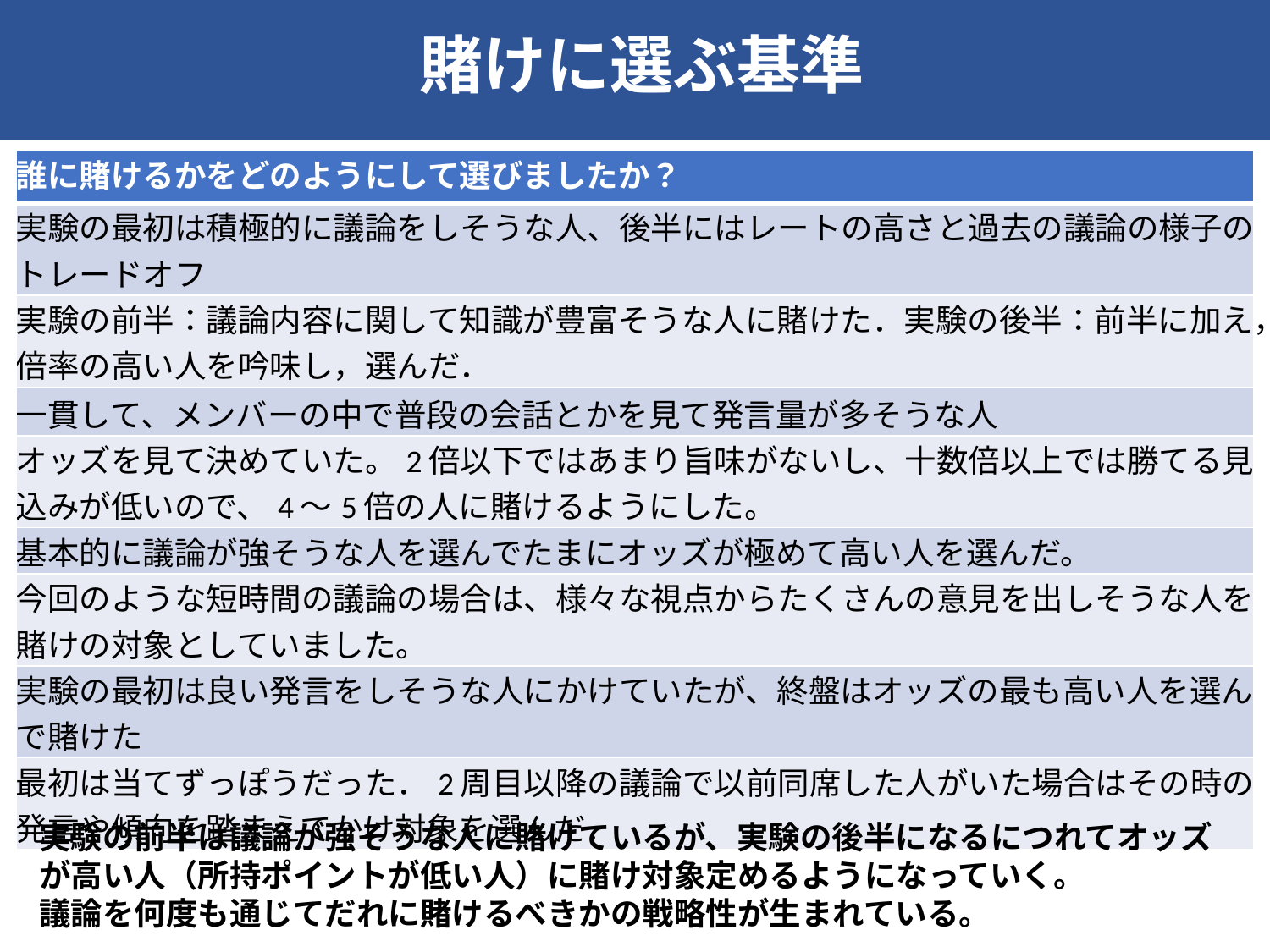

賭けに選ぶ基準
| 誰に賭けるかをどのようにして選びましたか？ |
| --- |
| 実験の最初は積極的に議論をしそうな人、後半にはレートの高さと過去の議論の様子のトレードオフ |
| 実験の前半：議論内容に関して知識が豊富そうな人に賭けた．実験の後半：前半に加え，倍率の高い人を吟味し，選んだ． |
| 一貫して、メンバーの中で普段の会話とかを見て発言量が多そうな人 |
| オッズを見て決めていた。2倍以下ではあまり旨味がないし、十数倍以上では勝てる見込みが低いので、4～5倍の人に賭けるようにした。 |
| 基本的に議論が強そうな人を選んでたまにオッズが極めて高い人を選んだ。 |
| 今回のような短時間の議論の場合は、様々な視点からたくさんの意見を出しそうな人を賭けの対象としていました。 |
| 実験の最初は良い発言をしそうな人にかけていたが、終盤はオッズの最も高い人を選んで賭けた |
| 最初は当てずっぽうだった．2周目以降の議論で以前同席した人がいた場合はその時の発言や傾向を踏まえてかけ対象を選んだ． |
実験の前半は議論が強そうな人に賭けているが、実験の後半になるにつれてオッズが高い人（所持ポイントが低い人）に賭け対象定めるようになっていく。
議論を何度も通じてだれに賭けるべきかの戦略性が生まれている。